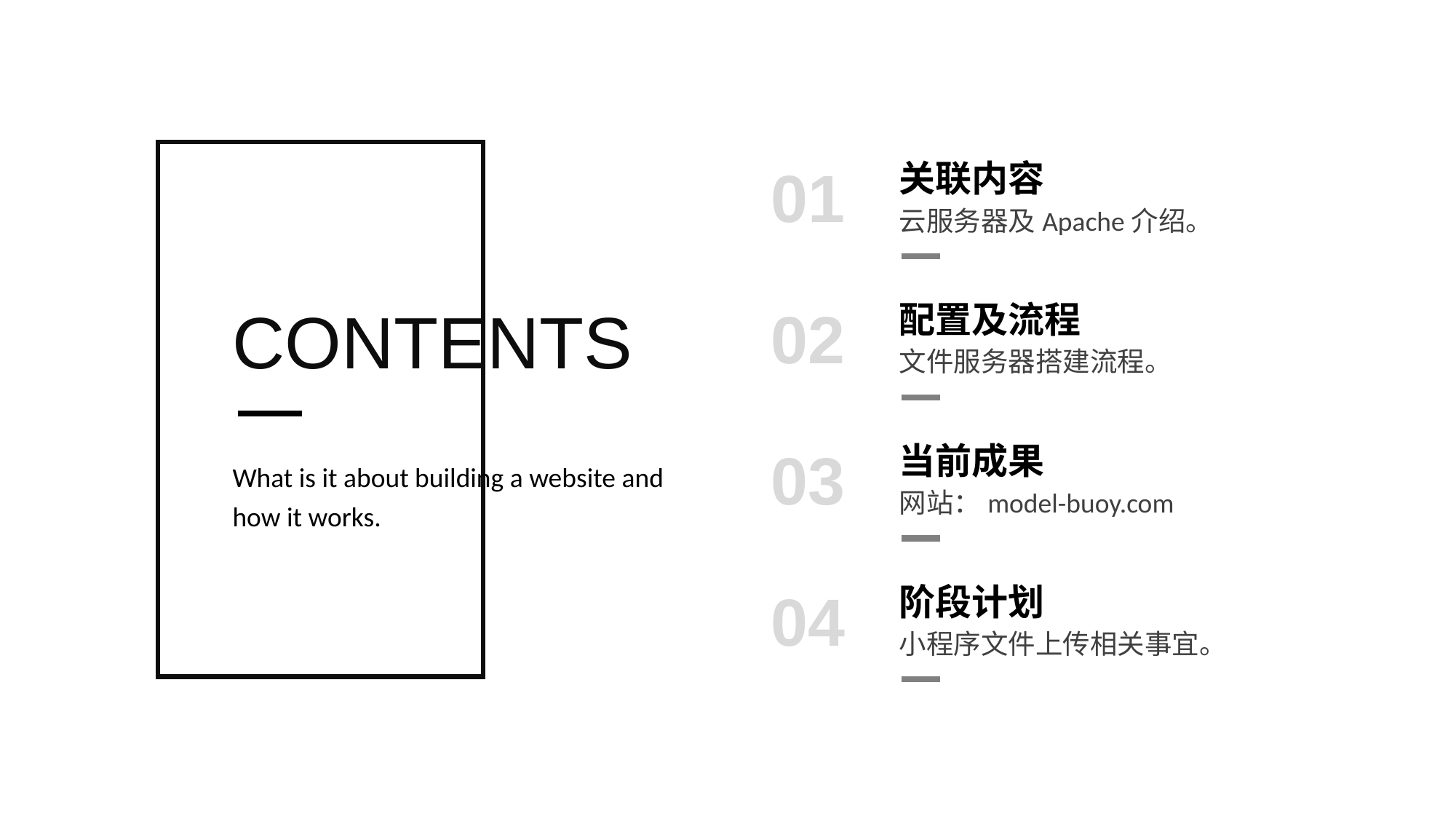

关联内容
01
云服务器及Apache介绍。
CONTENTS
配置及流程
02
文件服务器搭建流程。
当前成果
03
What is it about building a website and how it works.
网站：model-buoy.com
阶段计划
04
小程序文件上传相关事宜。